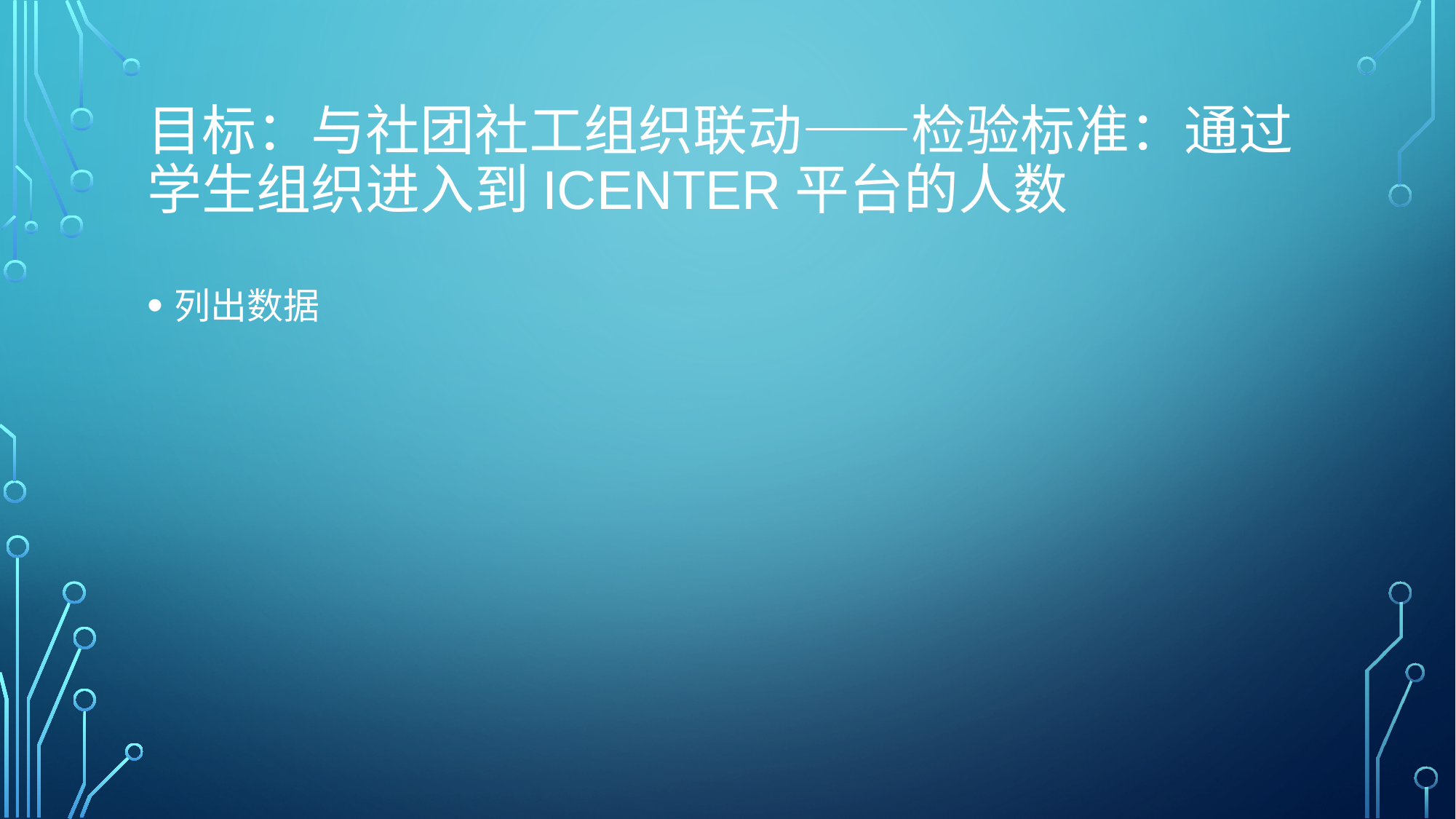

# 目标：与社团社工组织联动——检验标准：通过学生组织进入到icenter平台的人数
列出数据